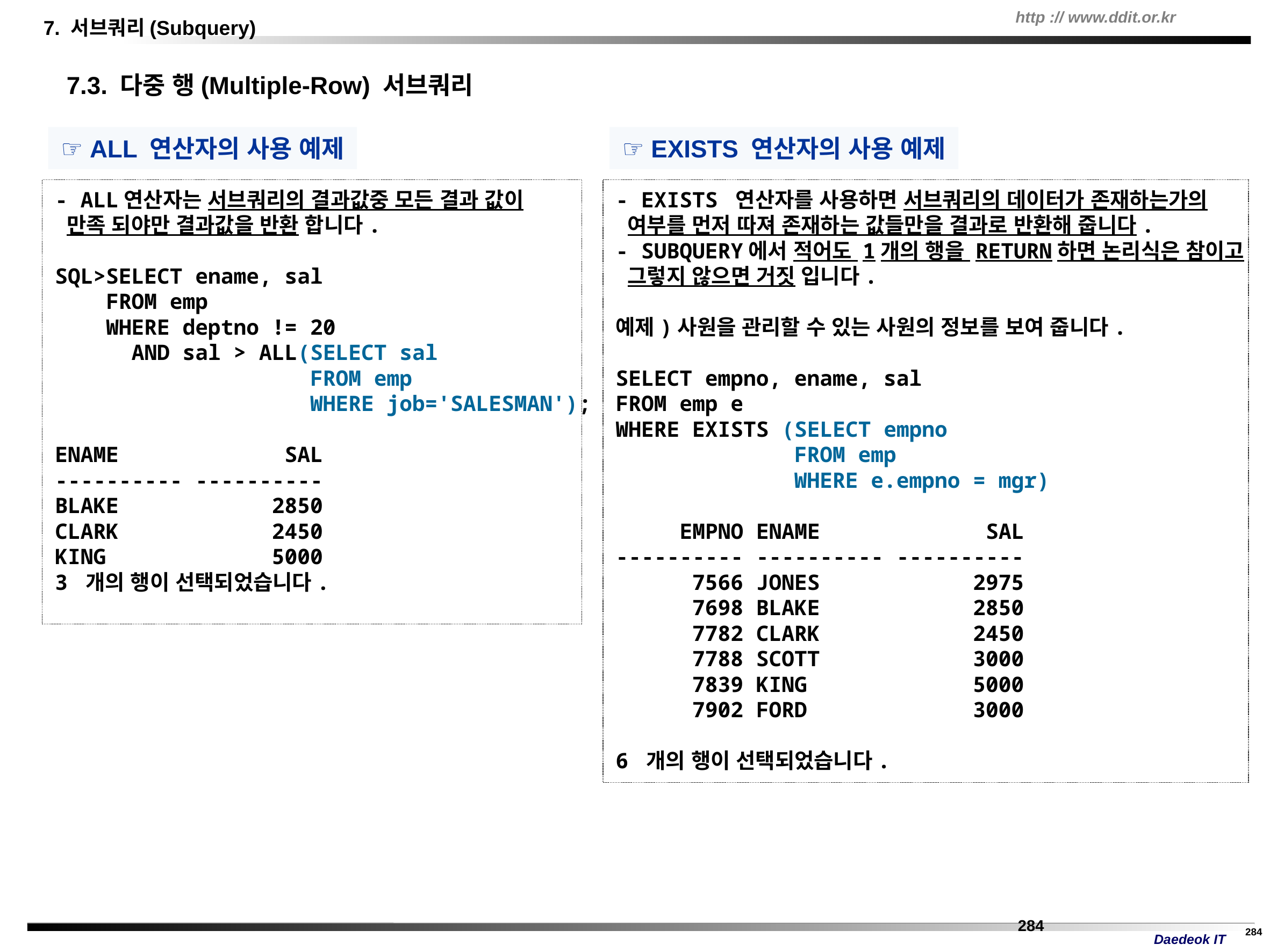

7. 서브쿼리(Subquery)
 7.3. 다중 행(Multiple-Row) 서브쿼리
☞ ALL 연산자의 사용 예제
☞ EXISTS 연산자의 사용 예제
- ALL연산자는 서브쿼리의 결과값중 모든 결과 값이
  만족 되야만 결과값을 반환 합니다.

SQL>SELECT ename, sal
    FROM emp
    WHERE deptno != 20
      AND sal > ALL(SELECT sal
                    FROM emp
                    WHERE job='SALESMAN');

ENAME             SAL
---------- ----------
BLAKE            2850
CLARK            2450
KING             5000
3 개의 행이 선택되었습니다.
- EXISTS 연산자를 사용하면 서브쿼리의 데이터가 존재하는가의
  여부를 먼저 따져 존재하는 값들만을 결과로 반환해 줍니다.
- SUBQUERY에서 적어도 1개의 행을 RETURN하면 논리식은 참이고
  그렇지 않으면 거짓 입니다.

예제)사원을 관리할 수 있는 사원의 정보를 보여 줍니다.

SELECT empno, ename, sal
FROM emp e
WHERE EXISTS (SELECT empno
              FROM emp
              WHERE e.empno = mgr)

     EMPNO ENAME             SAL
---------- ---------- ----------
      7566 JONES            2975
      7698 BLAKE            2850
      7782 CLARK            2450
      7788 SCOTT            3000
      7839 KING             5000
      7902 FORD             3000

6 개의 행이 선택되었습니다.
284